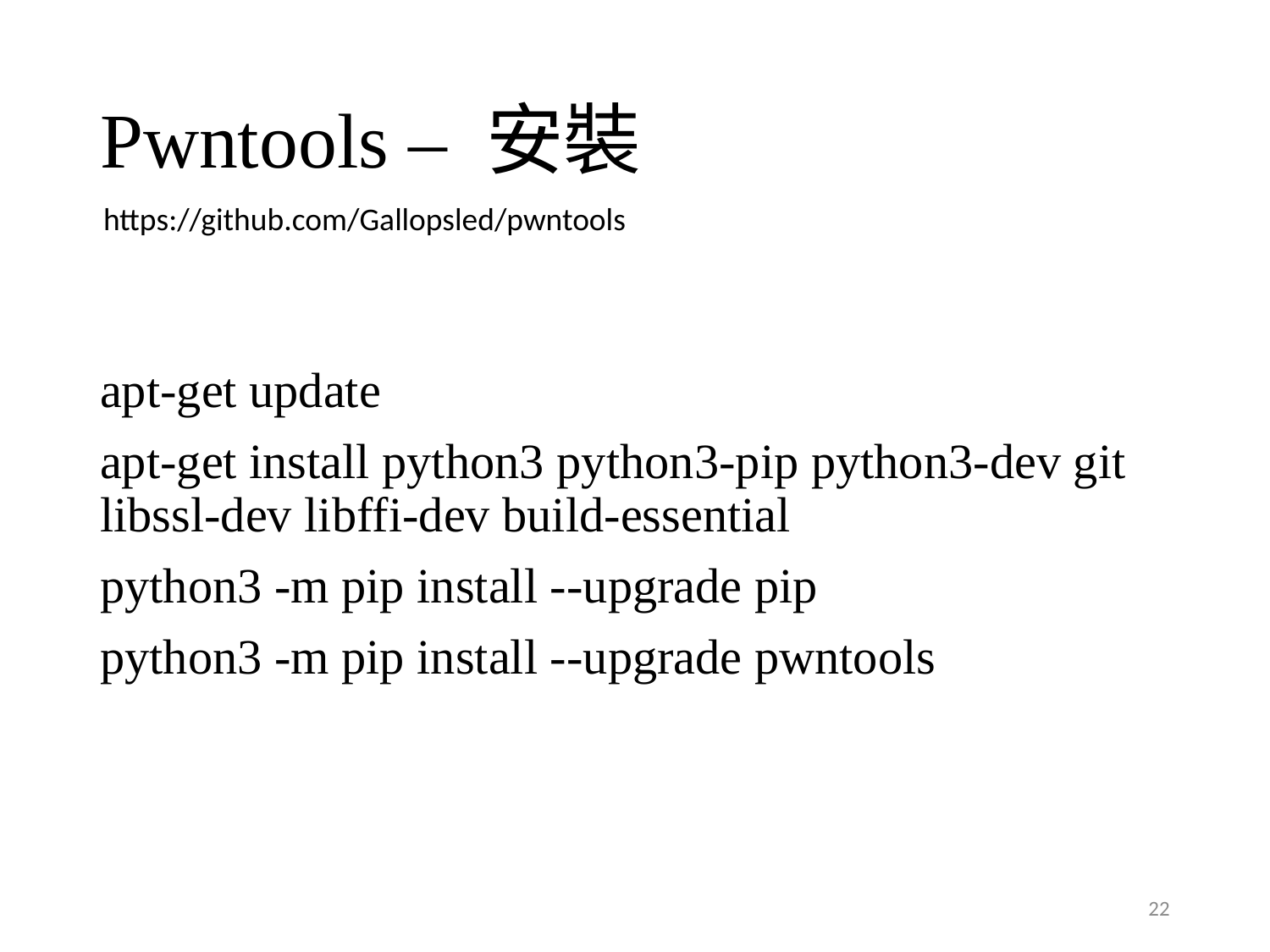

# Pwntools – 安裝
https://github.com/Gallopsled/pwntools
apt-get update
apt-get install python3 python3-pip python3-dev git libssl-dev libffi-dev build-essential
python3 -m pip install --upgrade pip
python3 -m pip install --upgrade pwntools
22